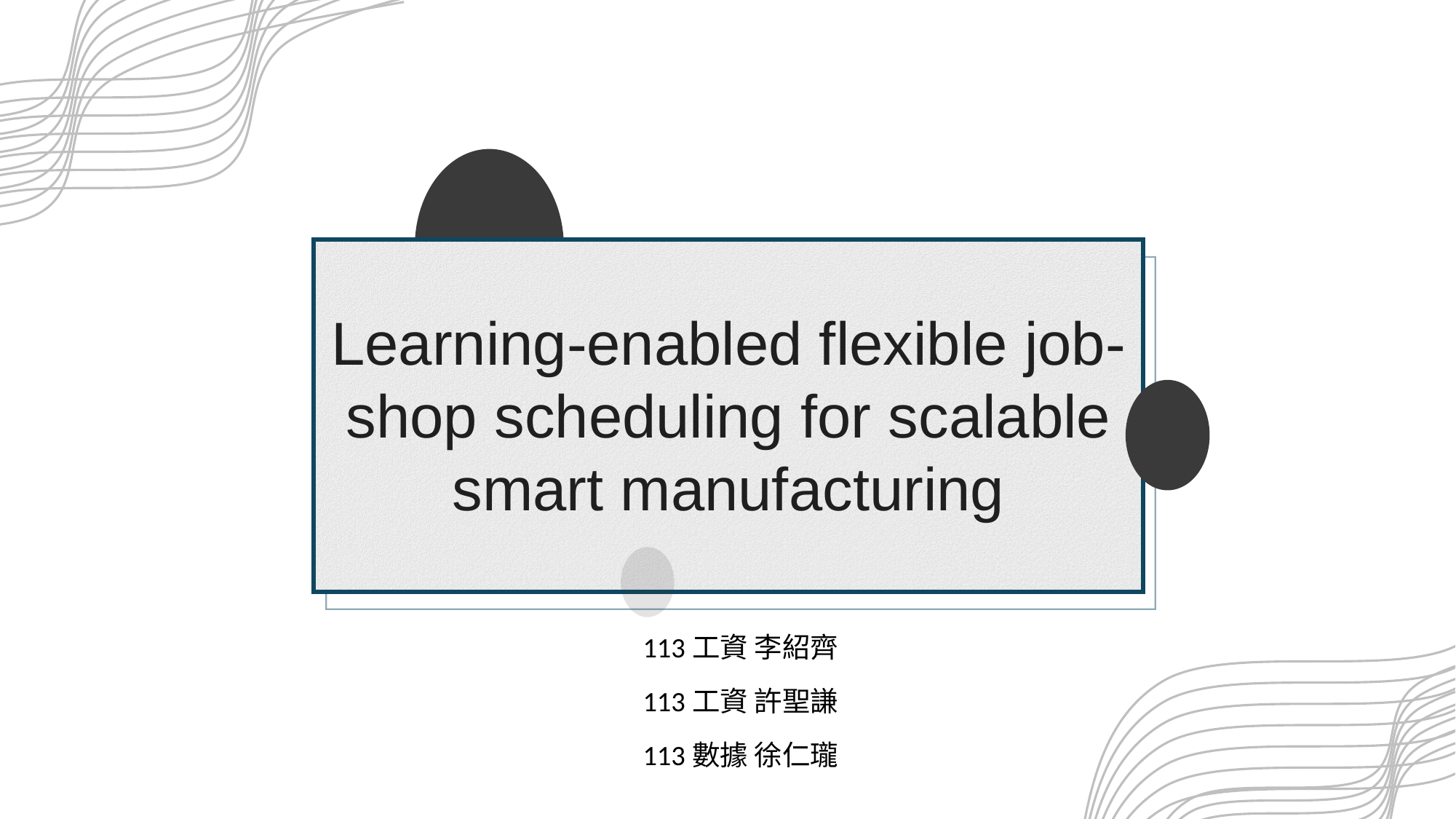

Learning-enabled flexible job-shop scheduling for scalable smart manufacturing

113工資 李紹齊
113工資 許聖謙
113數據 徐仁瓏